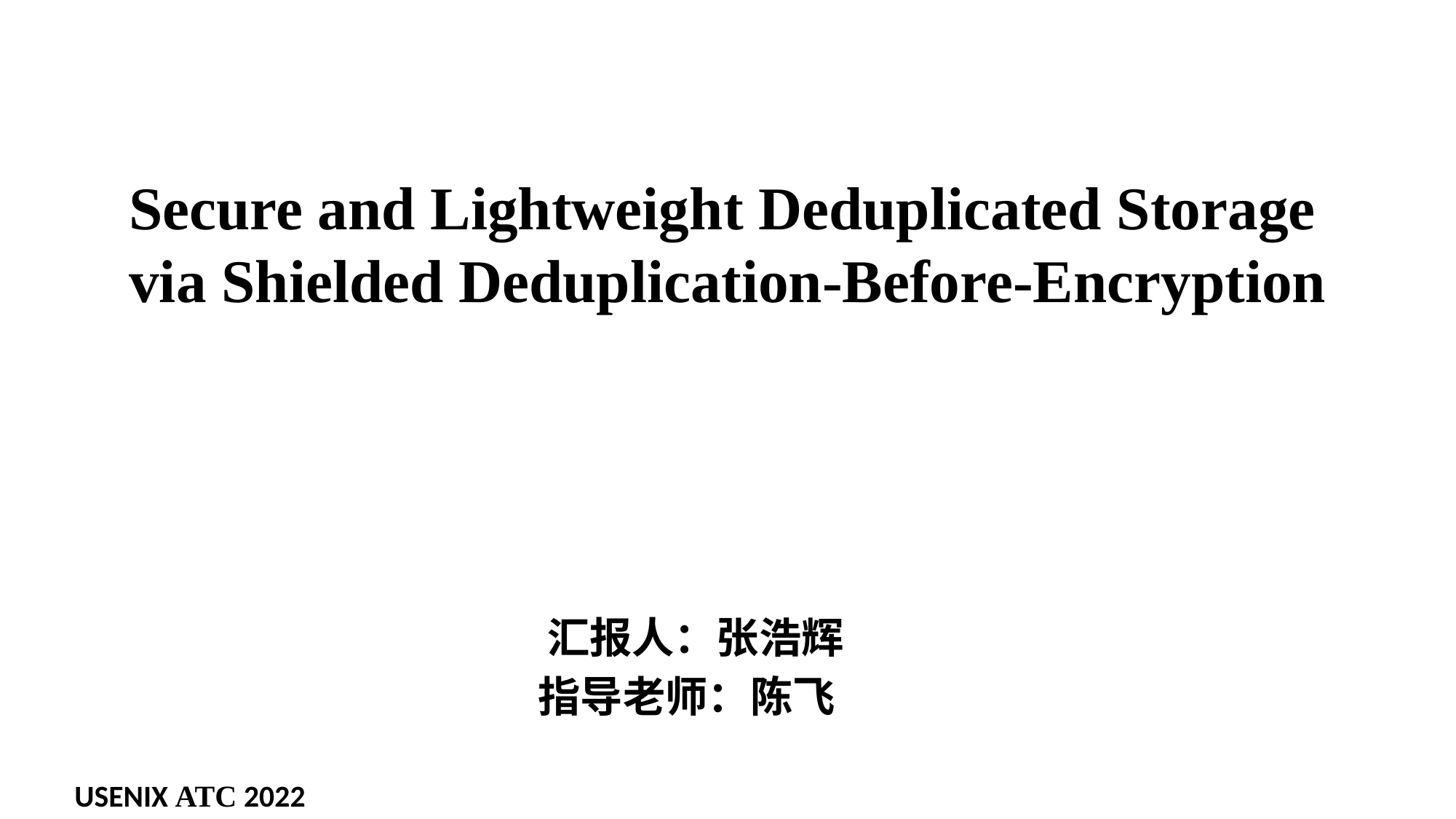

Secure and Lightweight Deduplicated Storage via Shielded Deduplication-Before-Encryption
汇报人：张浩辉
指导老师：陈飞
USENIX ATC 2022